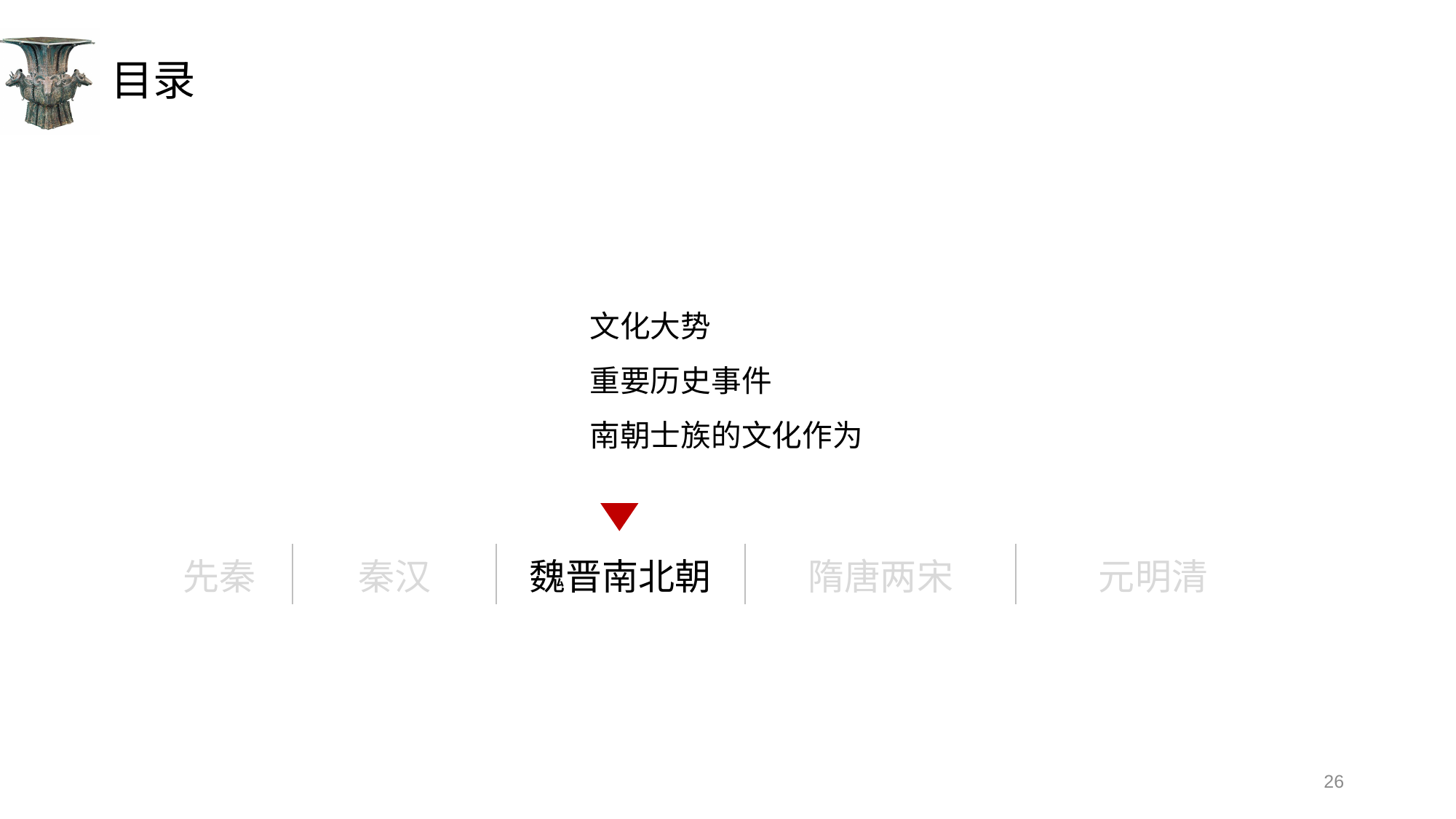

# 目录
文化大势
重要历史事件
南朝士族的文化作为

| 先秦 | 秦汉 | 魏晋南北朝 | 隋唐两宋 | 元明清 |
| --- | --- | --- | --- | --- |
26
26